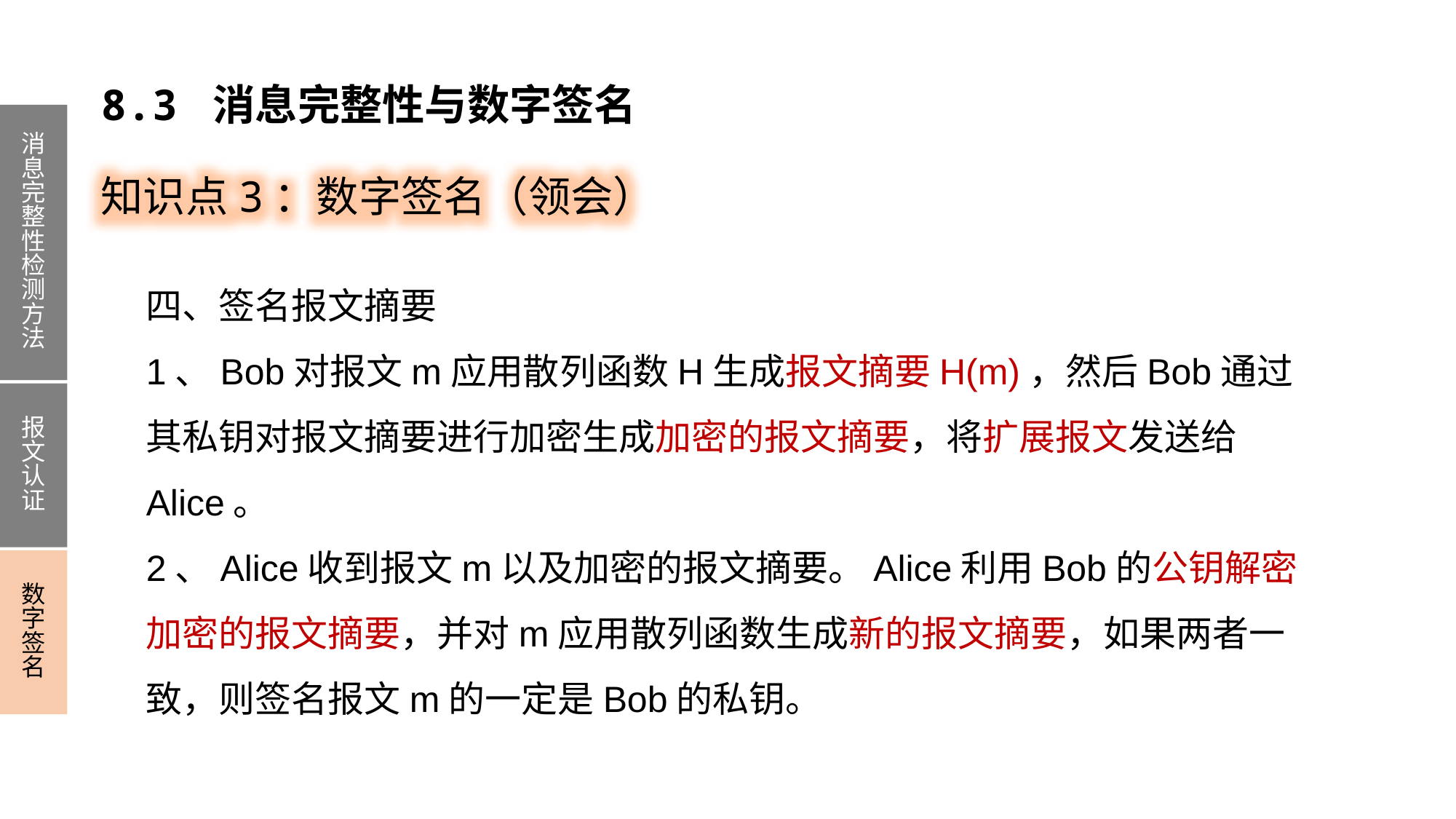

8.3 消息完整性与数字签名
消息完整性检测方法
报文认证
数字签名
知识点3：数字签名（领会）
四、签名报文摘要
1、Bob对报文m应用散列函数H生成报文摘要H(m)，然后Bob通过其私钥对报文摘要进行加密生成加密的报文摘要，将扩展报文发送给Alice。
2、Alice收到报文m以及加密的报文摘要。Alice利用Bob的公钥解密加密的报文摘要，并对m应用散列函数生成新的报文摘要，如果两者一致，则签名报文m的一定是Bob的私钥。